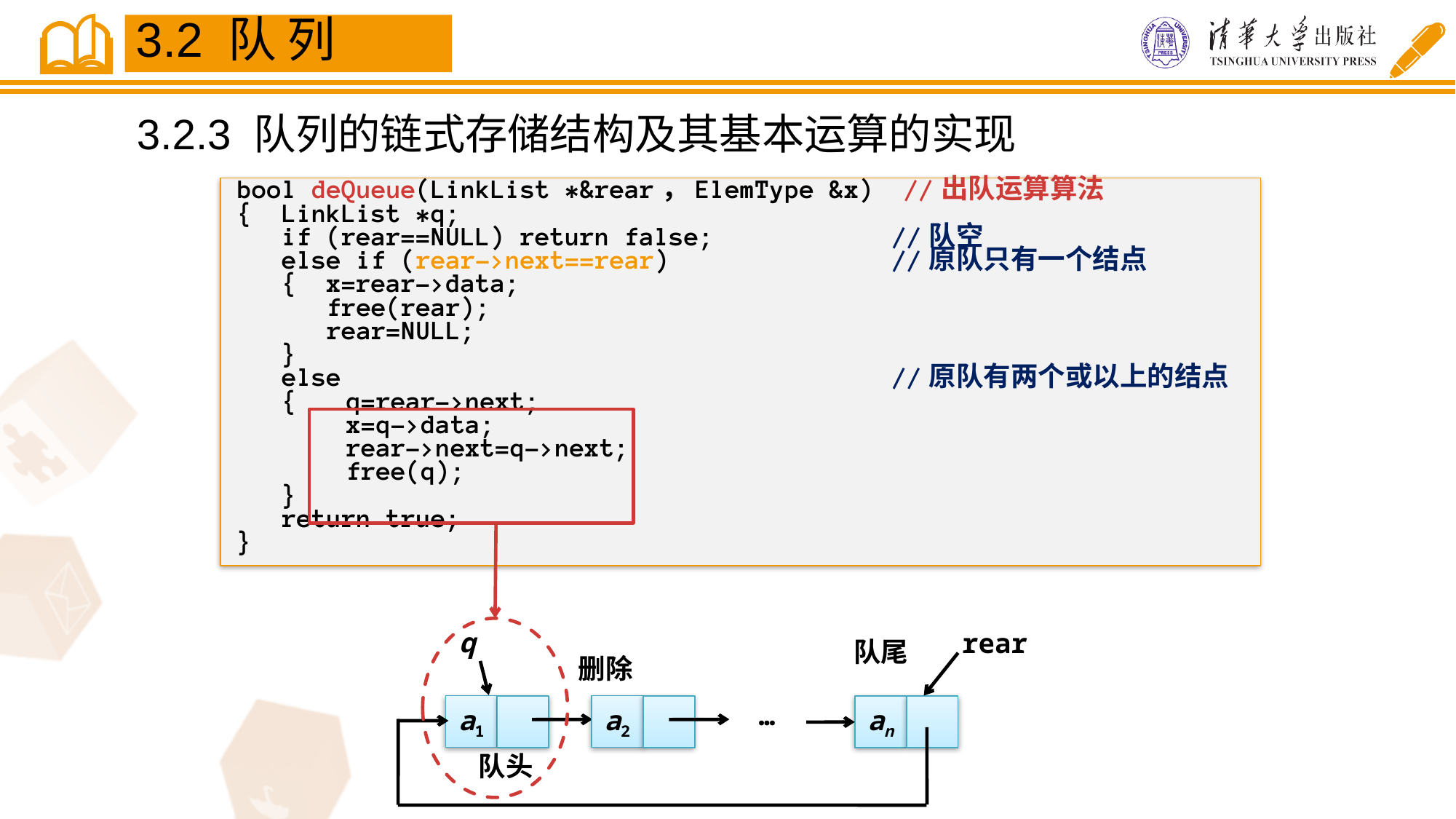

3.2 队 列
3.2.3 队列的链式存储结构及其基本运算的实现
bool deQueue(LinkList *&rear，ElemType &x)  //出队运算算法
{  LinkList *q;
   if (rear==NULL) return false;  	  	//队空
   else if (rear->next==rear)	     	  	//原队只有一个结点
   {  x=rear->data;
      free(rear);
      rear=NULL;
   }
   else			     	     	  	//原队有两个或以上的结点
   {	q=rear->next;
	x=q->data;
	rear->next=q->next;
	free(q);
   }
   return true;
}

q
rear
队尾
删除

a1
a2

an

…

队头